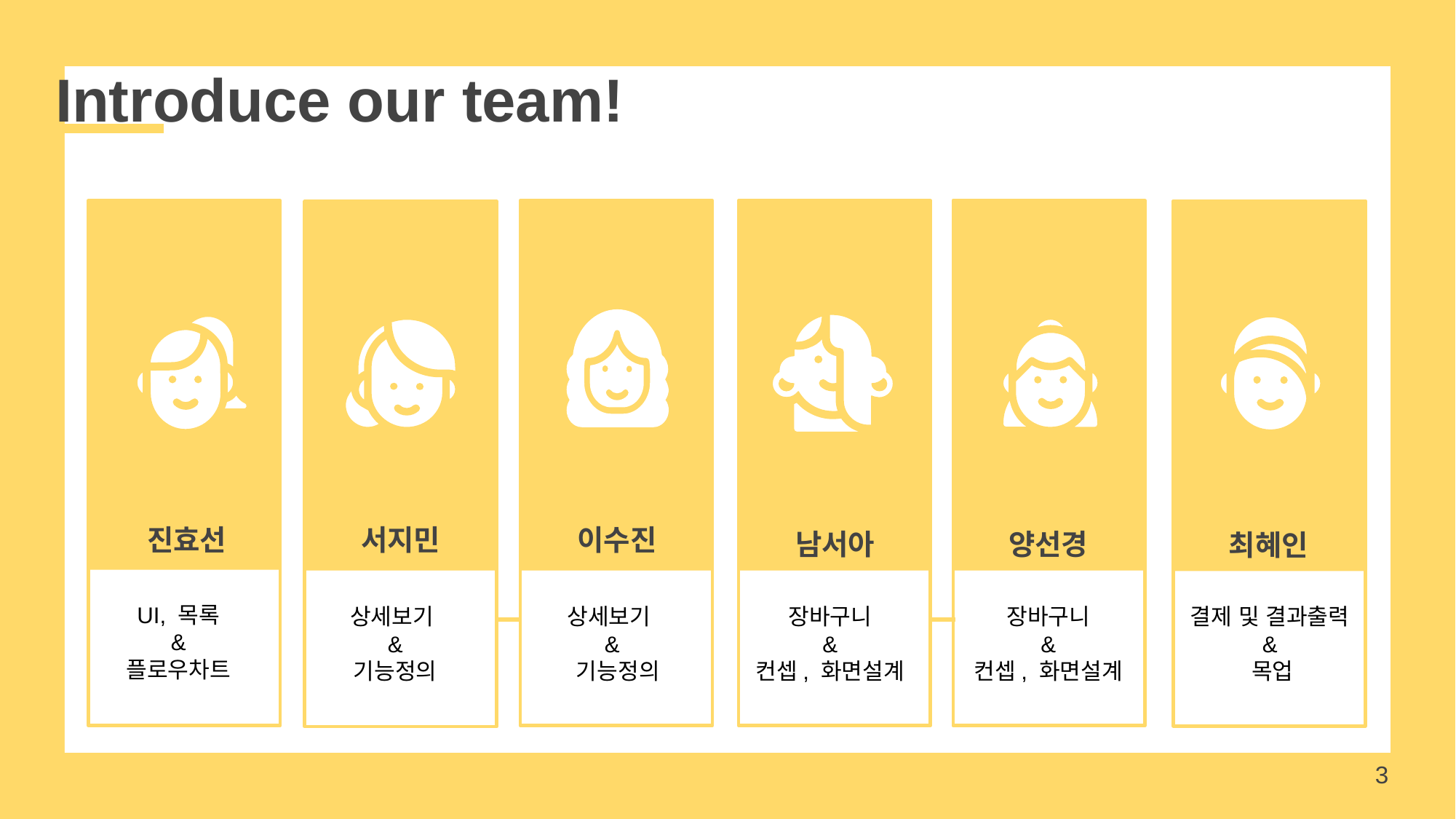

# Introduce our team!

서지민
이수진
진효선
남서아
양선경
최혜인
UI, 목록
&
플로우차트
상세보기
&
기능정의
상세보기
&
 기능정의
장바구니
&
컨셉, 화면설계

장바구니
&
컨셉, 화면설계
결제 및 결과출력
&
 목업
3
3